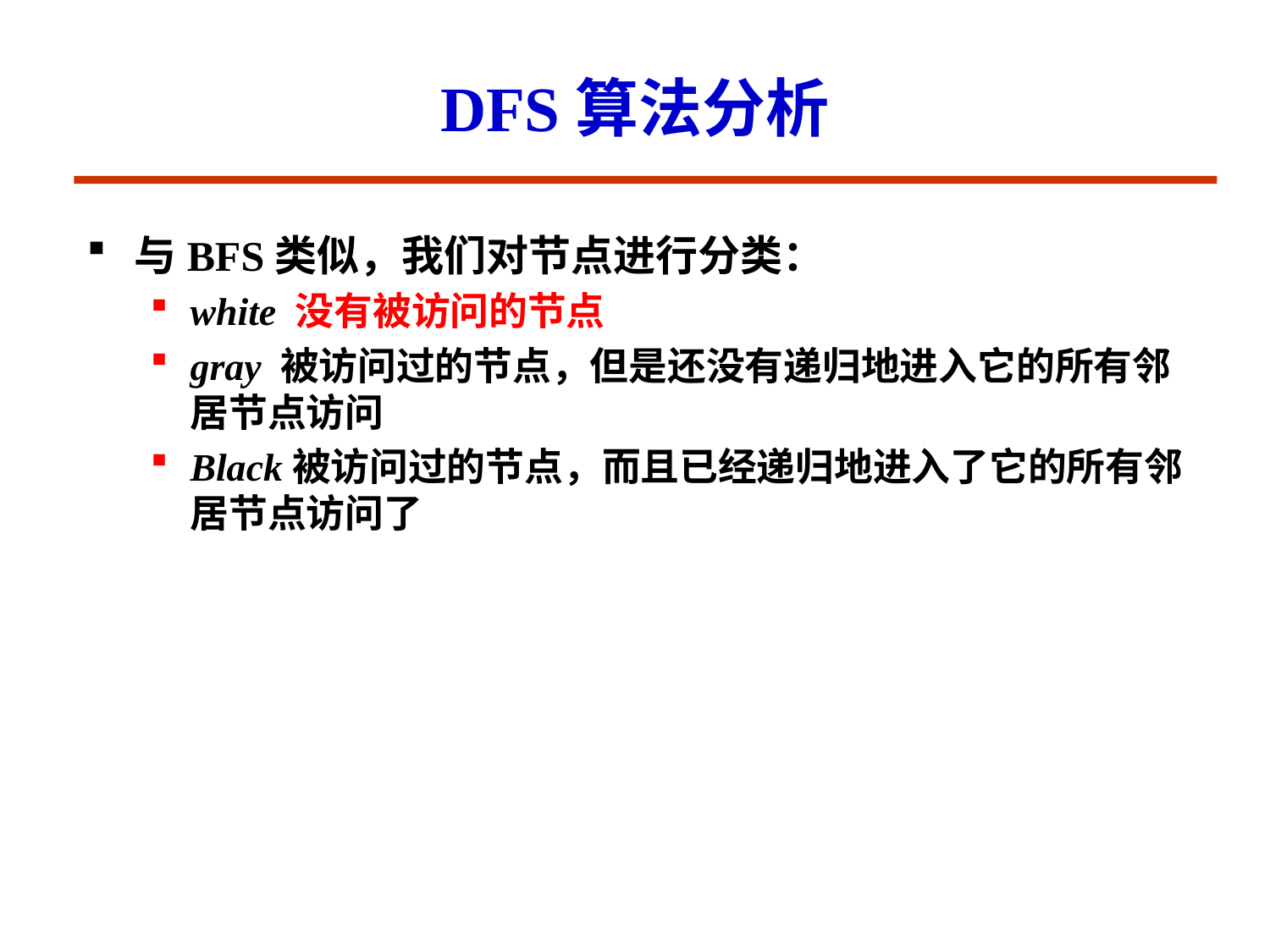

# DFS算法分析
与BFS类似，我们对节点进行分类：
white 没有被访问的节点
gray 被访问过的节点，但是还没有递归地进入它的所有邻居节点访问
Black被访问过的节点，而且已经递归地进入了它的所有邻居节点访问了